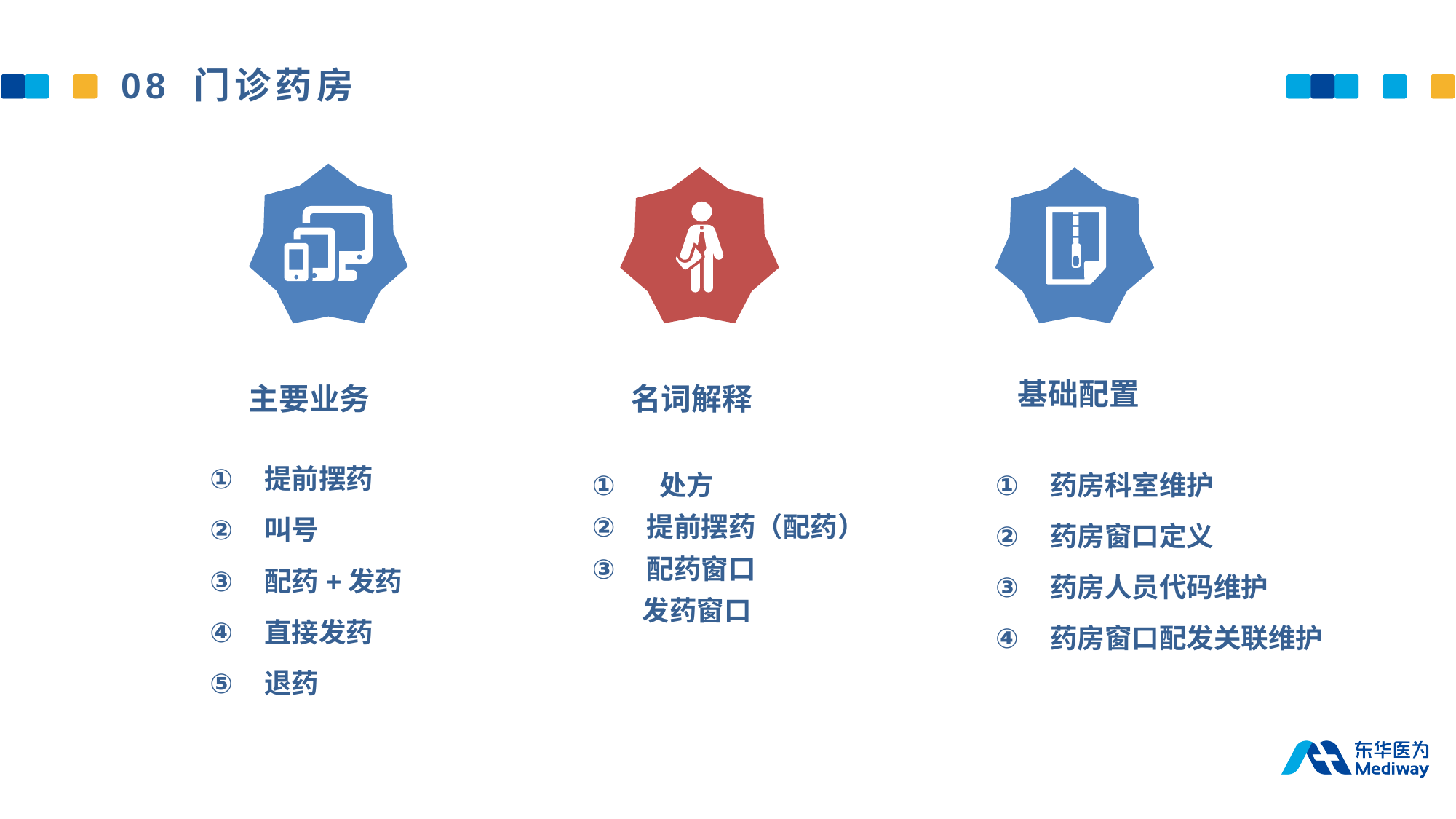

08 门诊药房

基础配置
主要业务
名词解释
提前摆药
叫号
配药+发药
直接发药
退药
 处方
提前摆药（配药）
配药窗口
       发药窗口
药房科室维护
药房窗口定义
药房人员代码维护
药房窗口配发关联维护